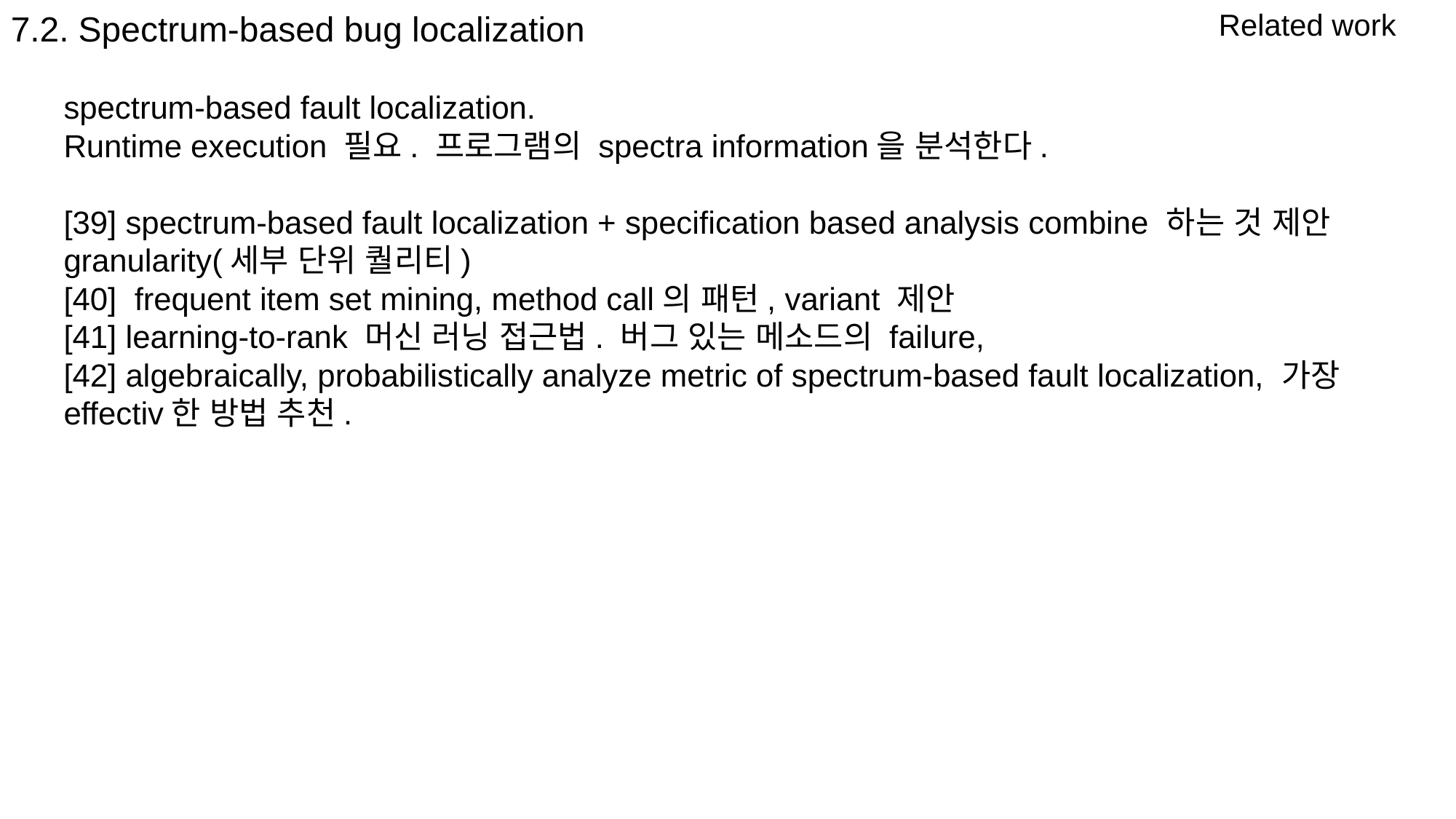

Related work
7.2. Spectrum-based bug localization
spectrum-based fault localization.
Runtime execution 필요. 프로그램의 spectra information을 분석한다.

[39] spectrum-based fault localization + specification based analysis combine 하는 것 제안granularity(세부 단위 퀄리티)
[40]  frequent item set mining, method call의 패턴, variant 제안
[41] learning-to-rank 머신 러닝 접근법. 버그 있는 메소드의 failure,
[42] algebraically, probabilistically analyze metric of spectrum-based fault localization, 가장 effectiv한 방법 추천.